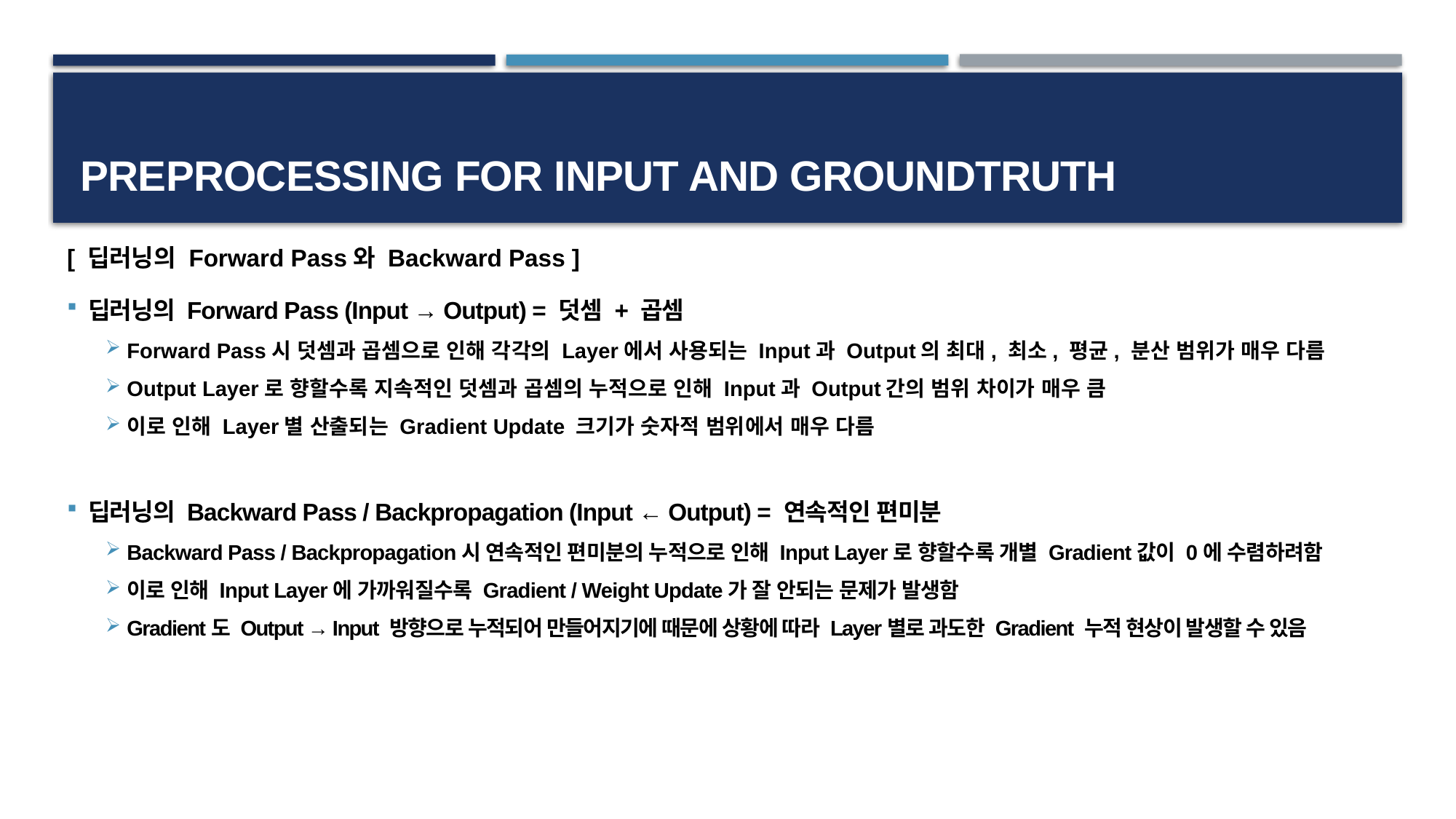

# Preprocessing for input and Groundtruth
[ 딥러닝의 Forward Pass와 Backward Pass ]
딥러닝의 Forward Pass (Input → Output) = 덧셈 + 곱셈
Forward Pass시 덧셈과 곱셈으로 인해 각각의 Layer에서 사용되는 Input과 Output의 최대, 최소, 평균, 분산 범위가 매우 다름
Output Layer로 향할수록 지속적인 덧셈과 곱셈의 누적으로 인해 Input과 Output간의 범위 차이가 매우 큼
이로 인해 Layer별 산출되는 Gradient Update 크기가 숫자적 범위에서 매우 다름

딥러닝의 Backward Pass / Backpropagation (Input ← Output) = 연속적인 편미분
Backward Pass / Backpropagation시 연속적인 편미분의 누적으로 인해 Input Layer로 향할수록 개별 Gradient값이 0에 수렴하려함
이로 인해 Input Layer에 가까워질수록 Gradient / Weight Update가 잘 안되는 문제가 발생함
Gradient도 Output → Input 방향으로 누적되어 만들어지기에 때문에 상황에 따라 Layer별로 과도한 Gradient 누적 현상이 발생할 수 있음